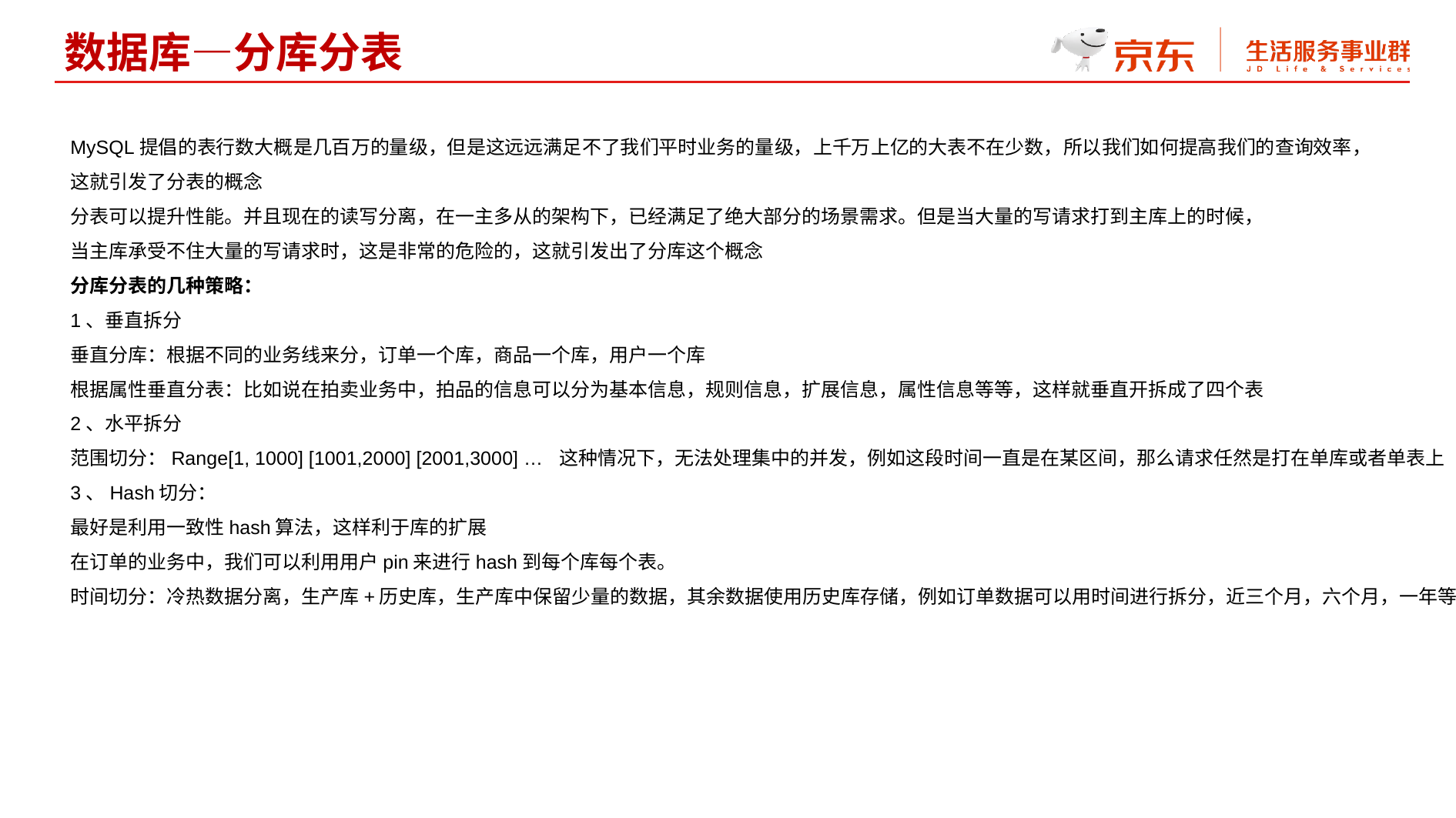

数据库—分库分表
MySQL提倡的表行数大概是几百万的量级，但是这远远满足不了我们平时业务的量级，上千万上亿的大表不在少数，所以我们如何提高我们的查询效率，
这就引发了分表的概念
分表可以提升性能。并且现在的读写分离，在一主多从的架构下，已经满足了绝大部分的场景需求。但是当大量的写请求打到主库上的时候，
当主库承受不住大量的写请求时，这是非常的危险的，这就引发出了分库这个概念
分库分表的几种策略：
1、垂直拆分
垂直分库：根据不同的业务线来分，订单一个库，商品一个库，用户一个库
根据属性垂直分表：比如说在拍卖业务中，拍品的信息可以分为基本信息，规则信息，扩展信息，属性信息等等，这样就垂直开拆成了四个表
2、水平拆分
范围切分：Range[1, 1000] [1001,2000] [2001,3000] …  这种情况下，无法处理集中的并发，例如这段时间一直是在某区间，那么请求任然是打在单库或者单表上
3、Hash切分：
最好是利用一致性hash算法，这样利于库的扩展
在订单的业务中，我们可以利用用户pin来进行hash到每个库每个表。
时间切分：冷热数据分离，生产库+历史库，生产库中保留少量的数据，其余数据使用历史库存储，例如订单数据可以用时间进行拆分，近三个月，六个月，一年等